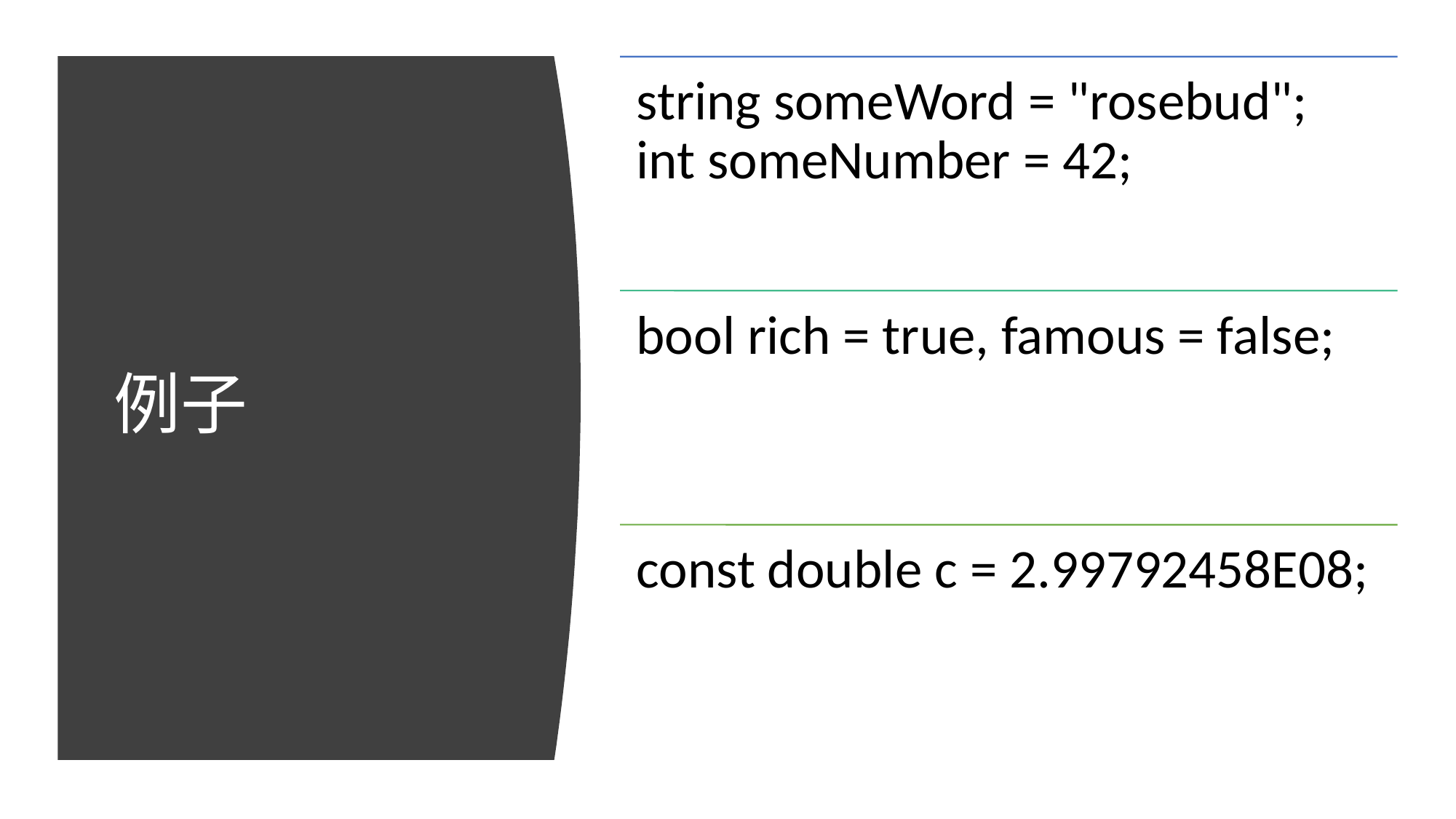

string someWord = "rosebud";
int someNumber = 42;
bool rich = true, famous = false;
const double c = 2.99792458E08;

# 例子